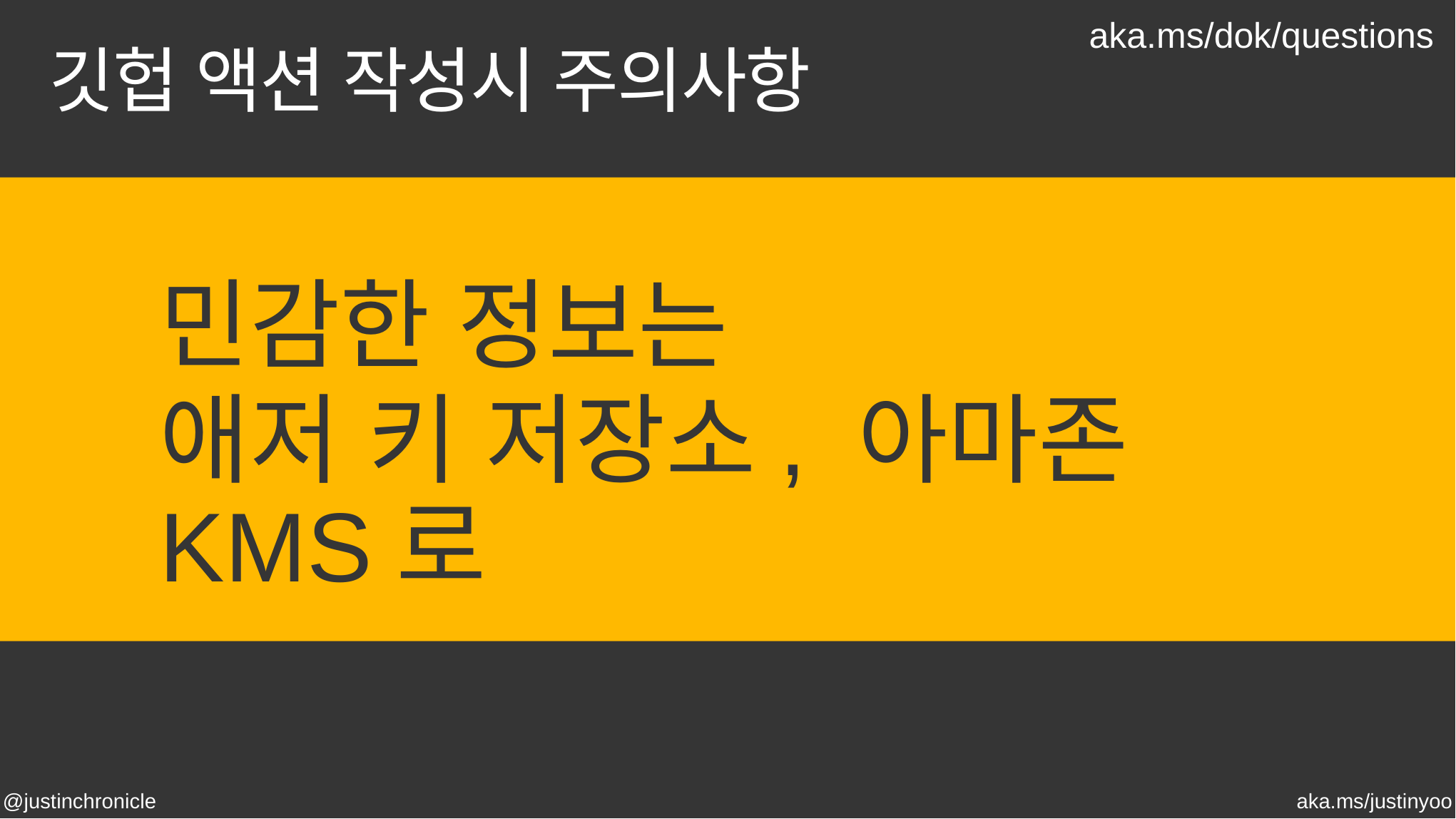

aka.ms/dok/questions
# 깃헙 액션 작성시 주의사항

민감한 정보는
애저 키 저장소, 아마존 KMS로